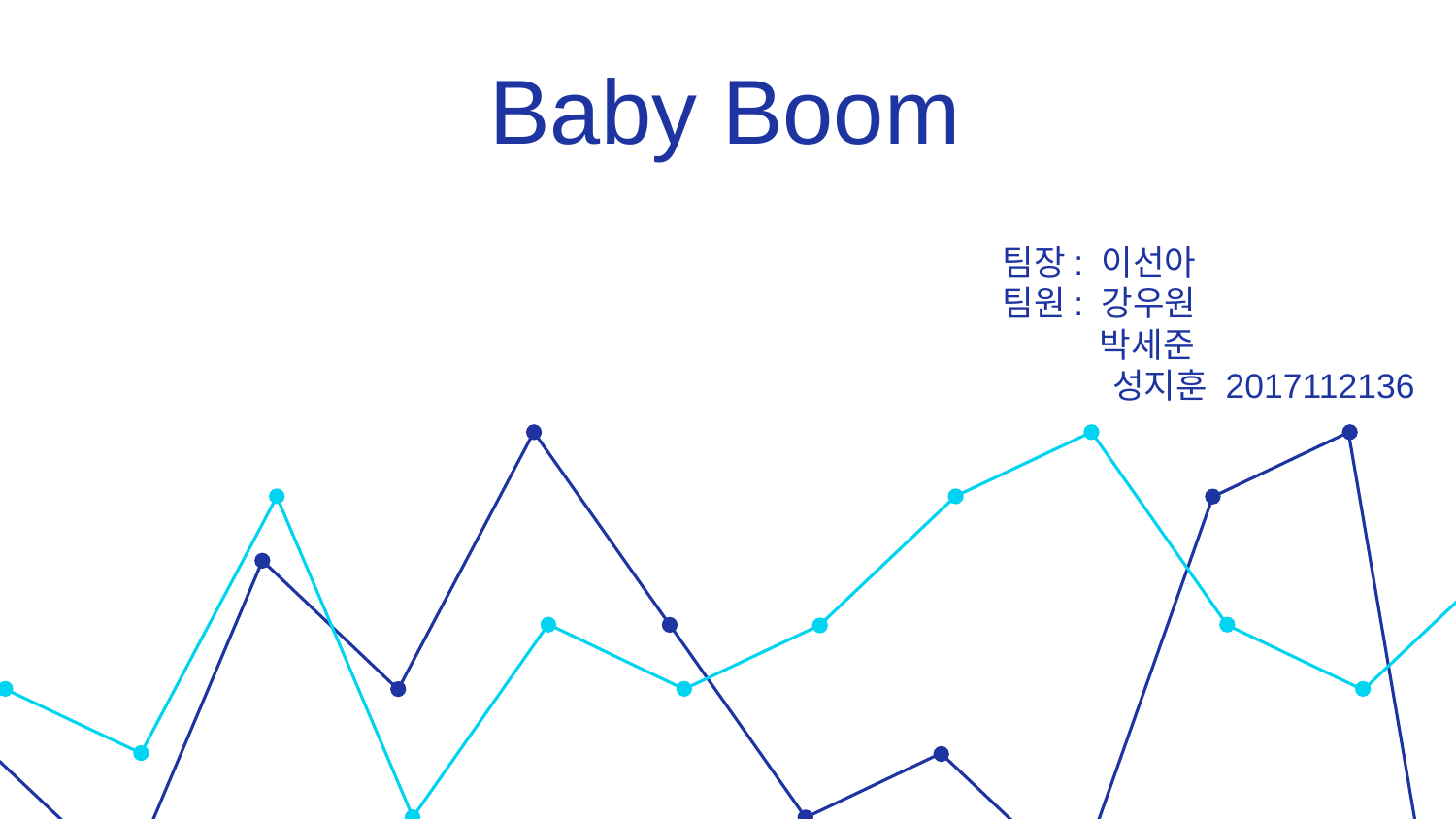

# Baby Boom
팀장: 이선아
팀원: 강우원
          박세준
                                 성지훈 2017112136